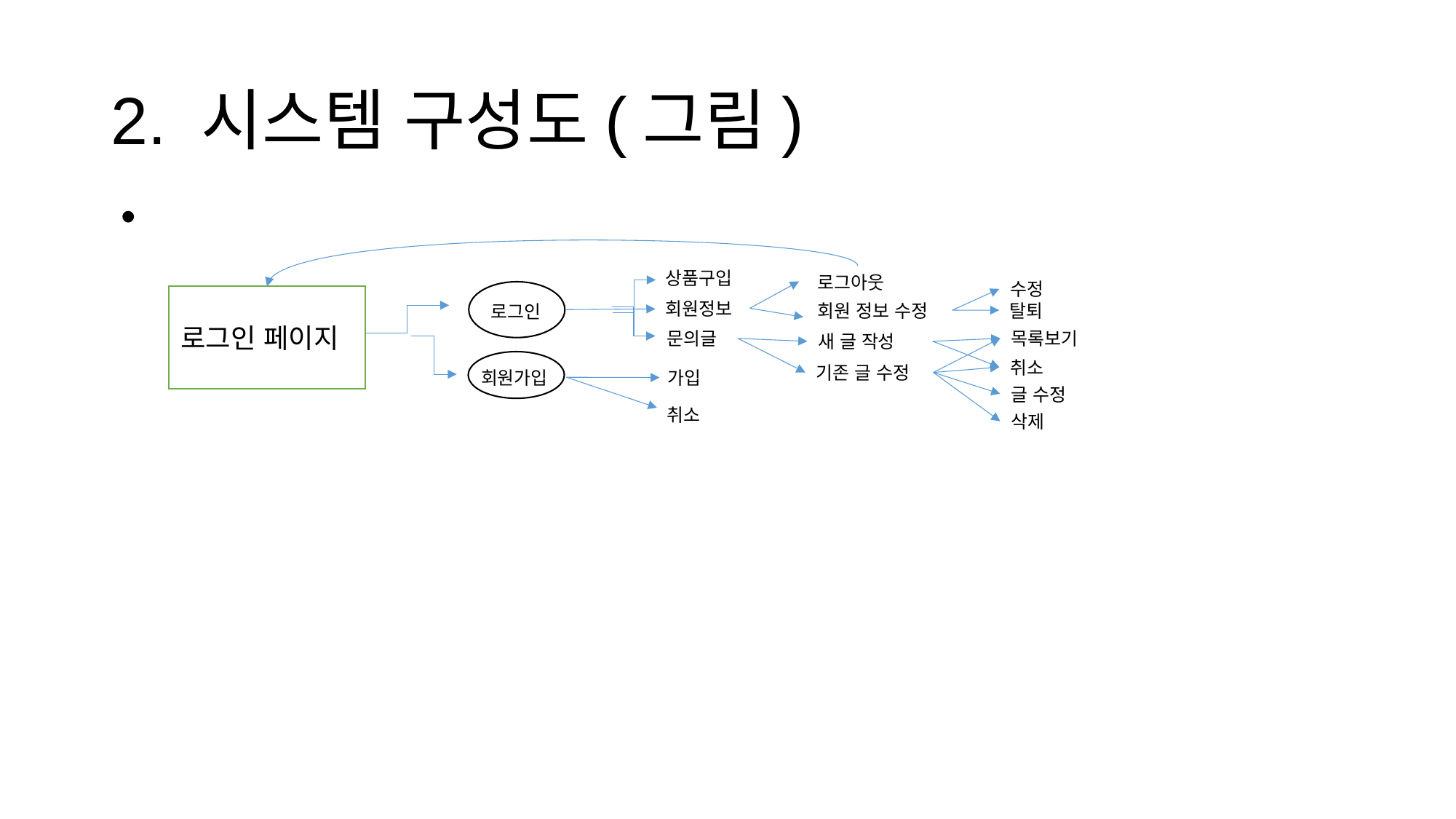

# 2. 시스템 구성도(그림)

상품구입
로그아웃
수정

회원정보
회원 정보 수정
탈퇴
로그인
로그인 페이지
목록보기
문의글
새 글 작성
취소

기존 글 수정
회원가입
가입
글 수정
취소
삭제